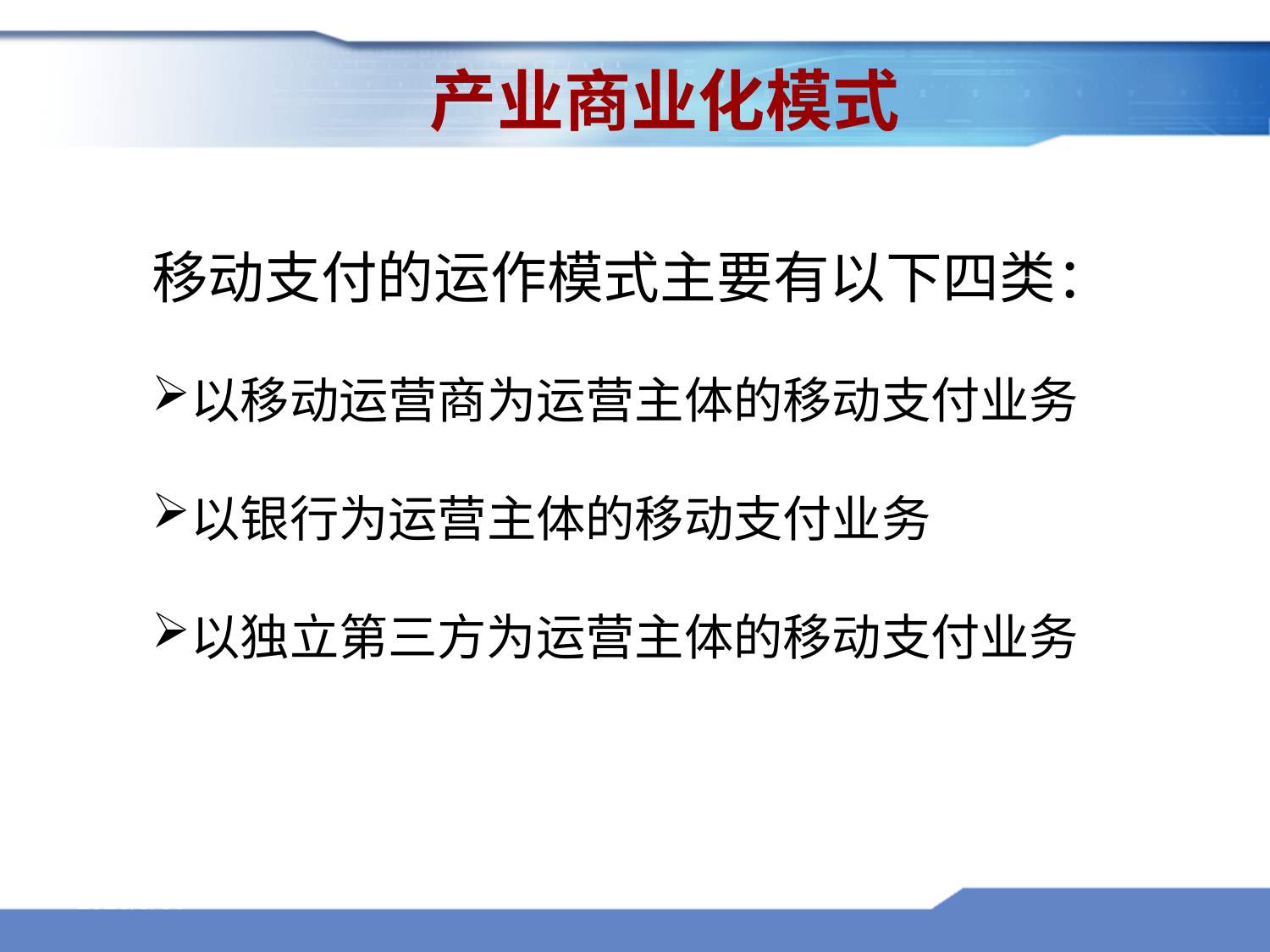

产业商业化模式
移动支付的运作模式主要有以下四类：

以移动运营商为运营主体的移动支付业务

以银行为运营主体的移动支付业务

以独立第三方为运营主体的移动支付业务

2016/8/30